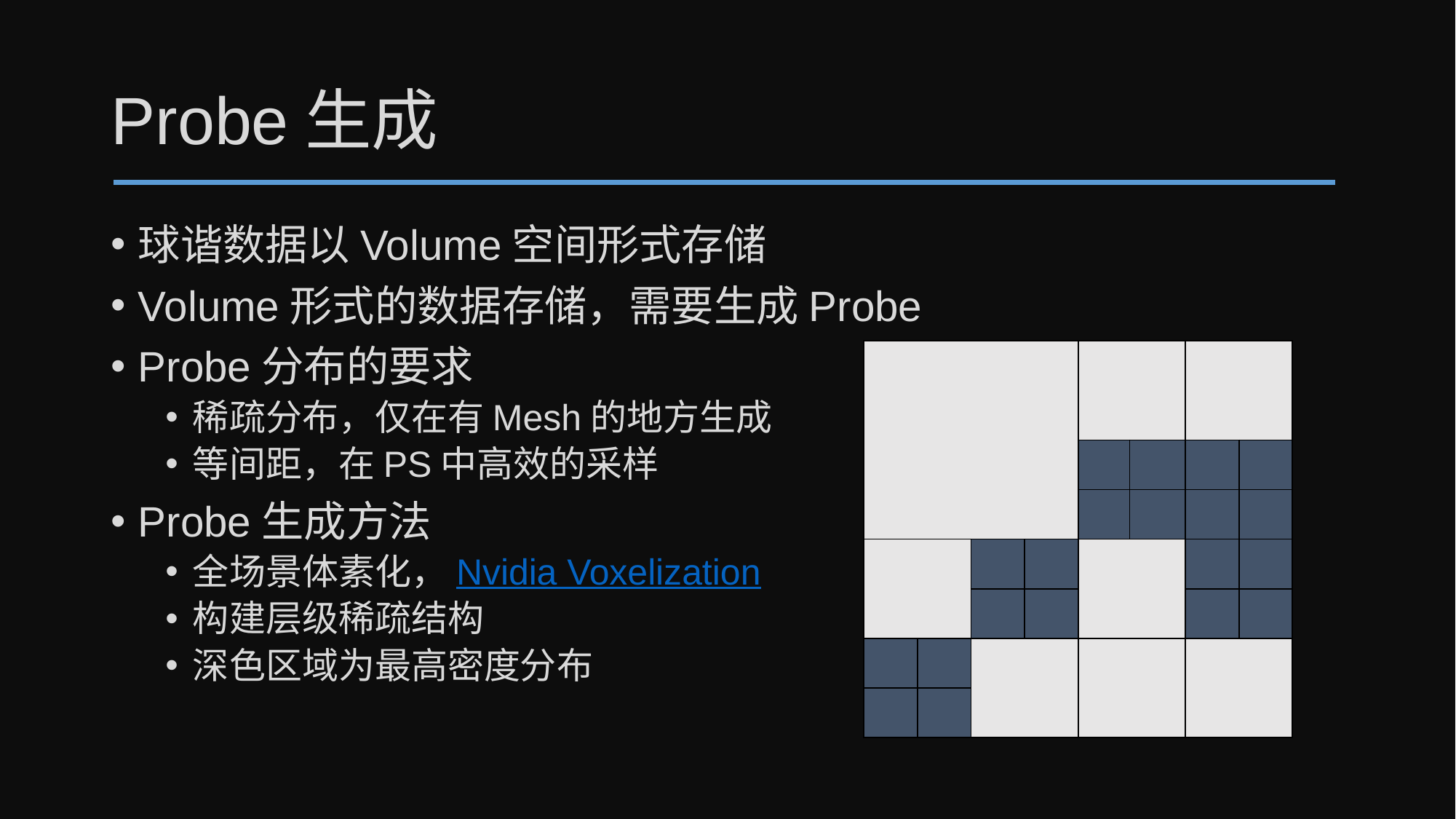

# Probe生成
球谐数据以Volume空间形式存储
Volume形式的数据存储，需要生成Probe
Probe分布的要求
稀疏分布，仅在有Mesh的地方生成
等间距，在PS中高效的采样
Probe生成方法
全场景体素化，Nvidia Voxelization
构建层级稀疏结构
深色区域为最高密度分布
|  |  |  |  |  |  |  |  |
| --- | --- | --- | --- | --- | --- | --- | --- |
|  |  |  |  |  |  |  |  |
|  |  |  |  |  |  |  |  |
|  |  |  |  |  |  |  |  |
|  |  |  |  |  |  |  |  |
|  |  |  |  |  |  |  |  |
|  |  |  |  |  |  |  |  |